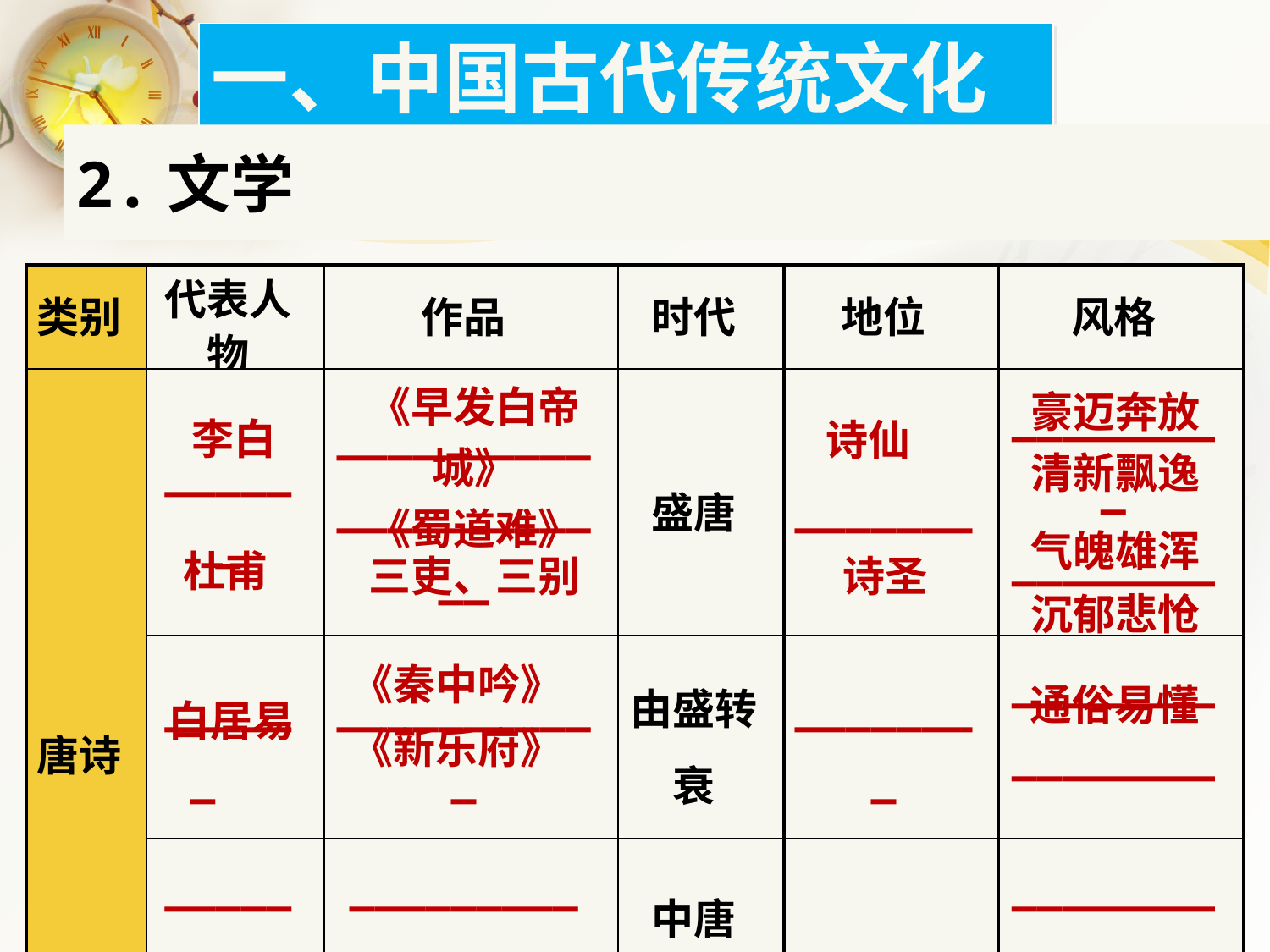

一、中国古代传统文化
2.文学
| 类别 | 代表人物 | 作品 | 时代 | 地位 | 风格 |
| --- | --- | --- | --- | --- | --- |
| 唐诗 | \_\_\_\_\_\_ | \_\_\_\_\_\_\_\_\_\_\_\_\_\_\_\_\_\_\_\_\_\_ | 盛唐 | \_\_\_\_\_\_\_ | \_\_\_\_\_\_\_\_\_ \_\_\_\_\_\_\_\_\_ |
|  | \_\_\_\_\_\_ | \_\_\_\_\_\_\_\_\_\_\_ | 由盛转衰 | \_\_\_\_\_\_\_\_ | \_\_\_\_\_\_\_\_\_\_\_\_\_\_\_\_\_\_ |
|  | \_\_\_\_\_\_ | \_\_\_\_\_\_\_\_\_ \_\_\_\_\_\_\_\_\_\_ | 中唐 |  | \_\_\_\_\_\_\_\_\_ |
《早发白帝城》
《蜀道难》
豪迈奔放
清新飘逸
诗仙
李白
气魄雄浑
沉郁悲怆
杜甫
三吏、三别
诗圣
《秦中吟》
《新乐府》
通俗易懂
白居易